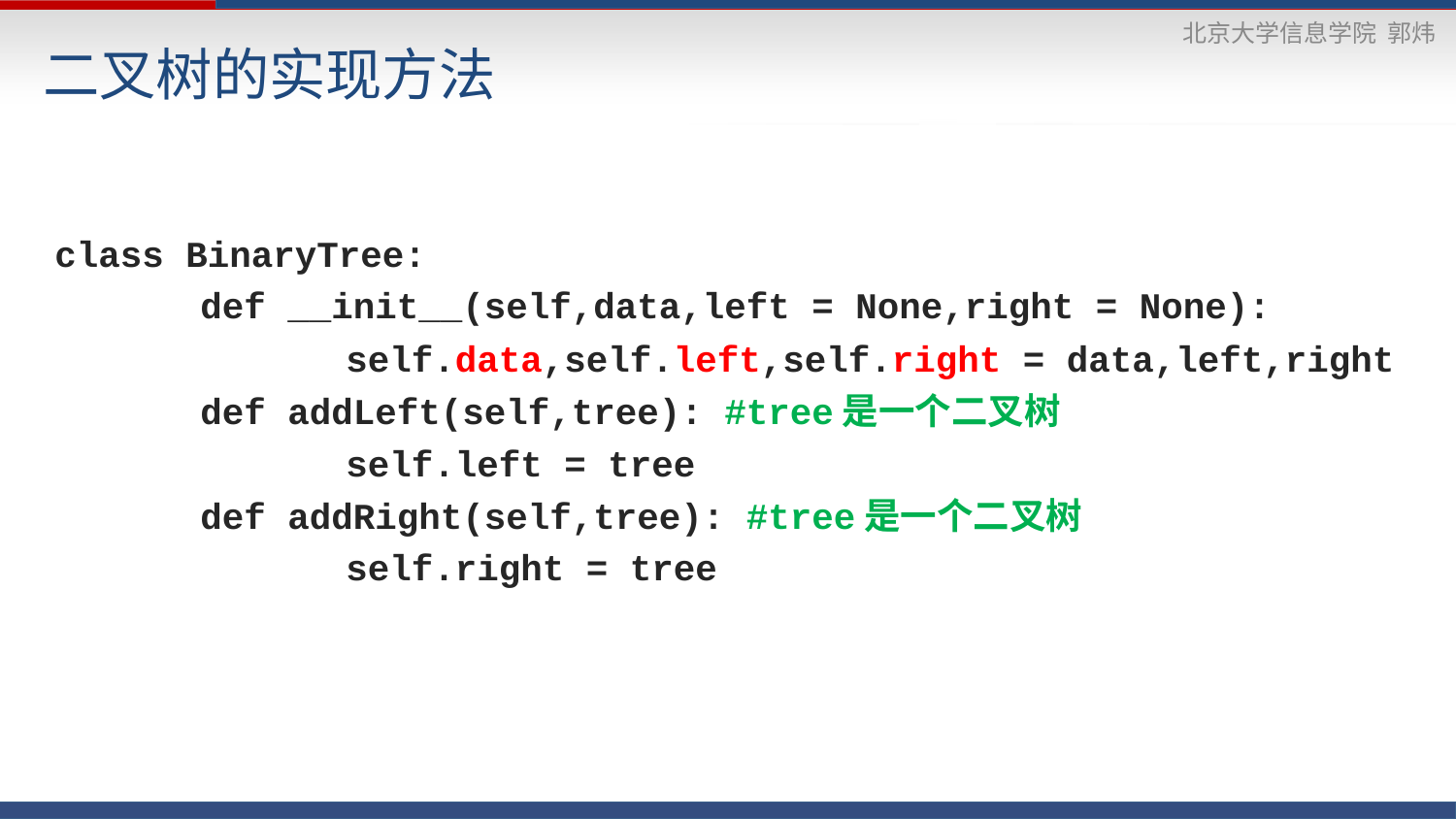

# 二叉树的实现方法
class BinaryTree:
	def __init__(self,data,left = None,right = None):
		self.data,self.left,self.right = data,left,right
	def addLeft(self,tree): #tree是一个二叉树
		self.left = tree
	def addRight(self,tree): #tree是一个二叉树
		self.right = tree
17